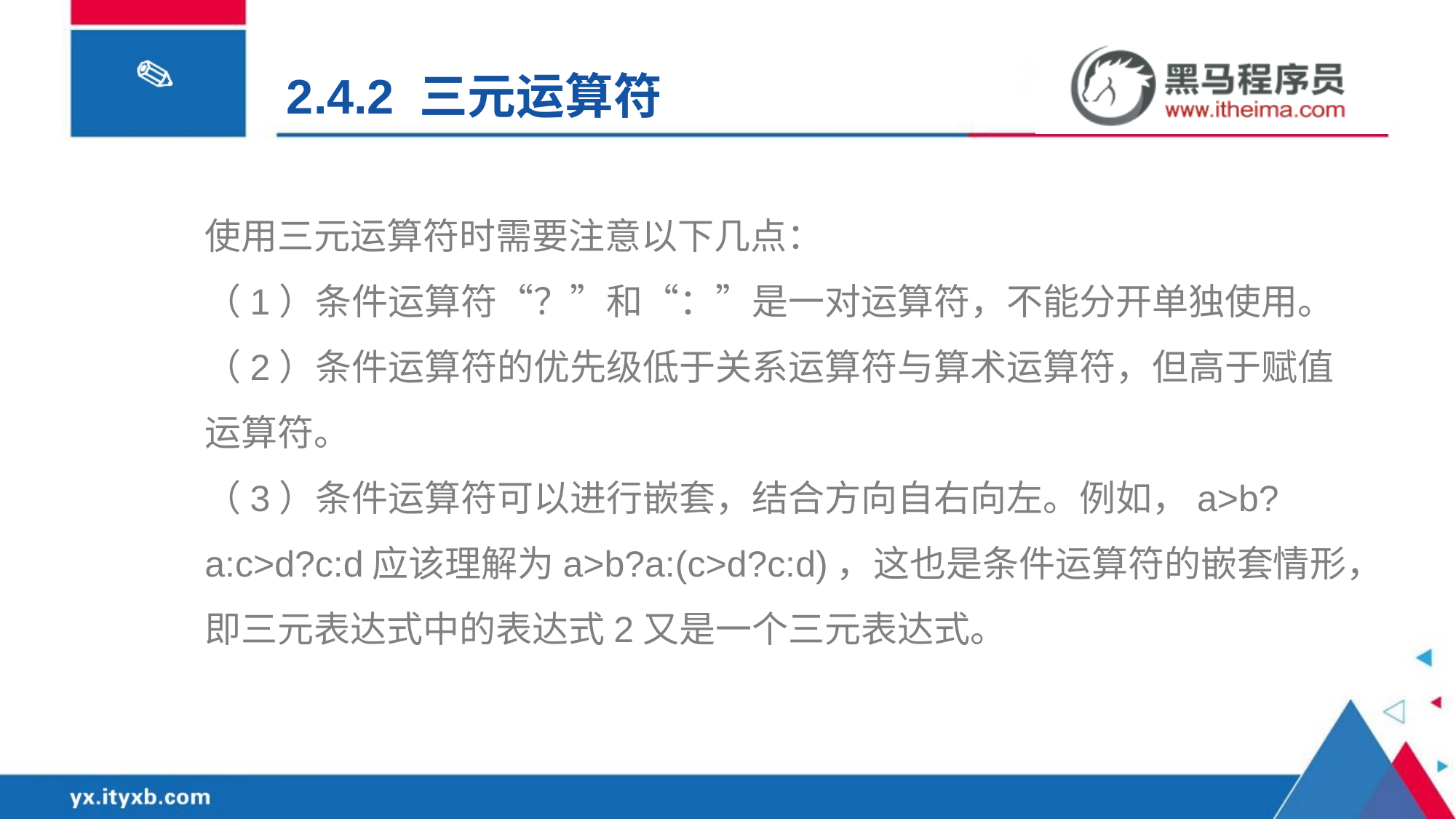

2.4.2 三元运算符

使用三元运算符时需要注意以下几点：
（1）条件运算符“？”和“：”是一对运算符，不能分开单独使用。
（2）条件运算符的优先级低于关系运算符与算术运算符，但高于赋值运算符。
（3）条件运算符可以进行嵌套，结合方向自右向左。例如，a>b?a:c>d?c:d应该理解为a>b?a:(c>d?c:d)，这也是条件运算符的嵌套情形，即三元表达式中的表达式2又是一个三元表达式。